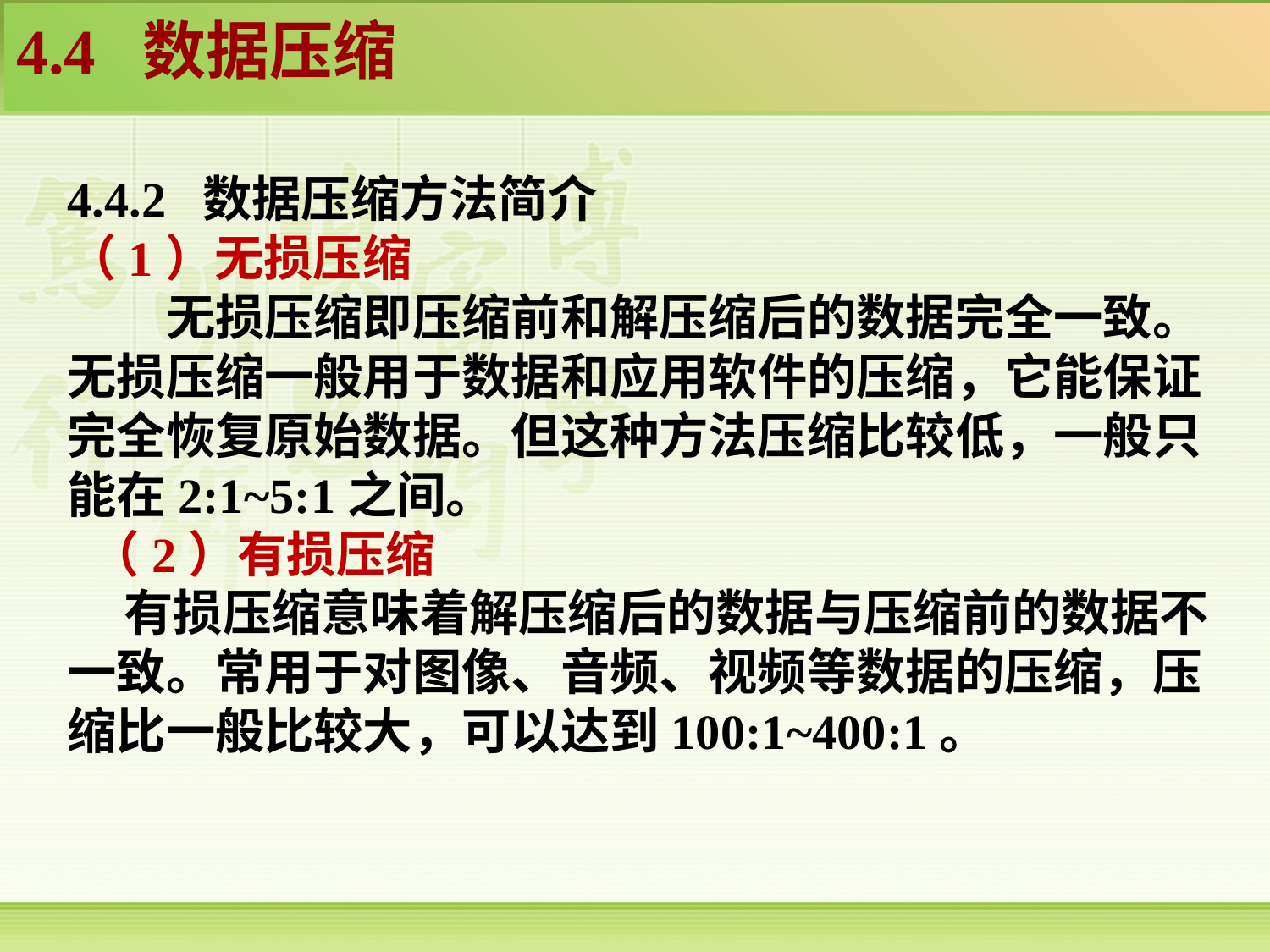

4.4  数据压缩
4.4.2  数据压缩方法简介
（1）无损压缩
　　无损压缩即压缩前和解压缩后的数据完全一致。无损压缩一般用于数据和应用软件的压缩，它能保证完全恢复原始数据。但这种方法压缩比较低，一般只能在2:1~5:1之间。
 （2）有损压缩
    有损压缩意味着解压缩后的数据与压缩前的数据不一致。常用于对图像、音频、视频等数据的压缩，压缩比一般比较大，可以达到100:1~400:1。

136